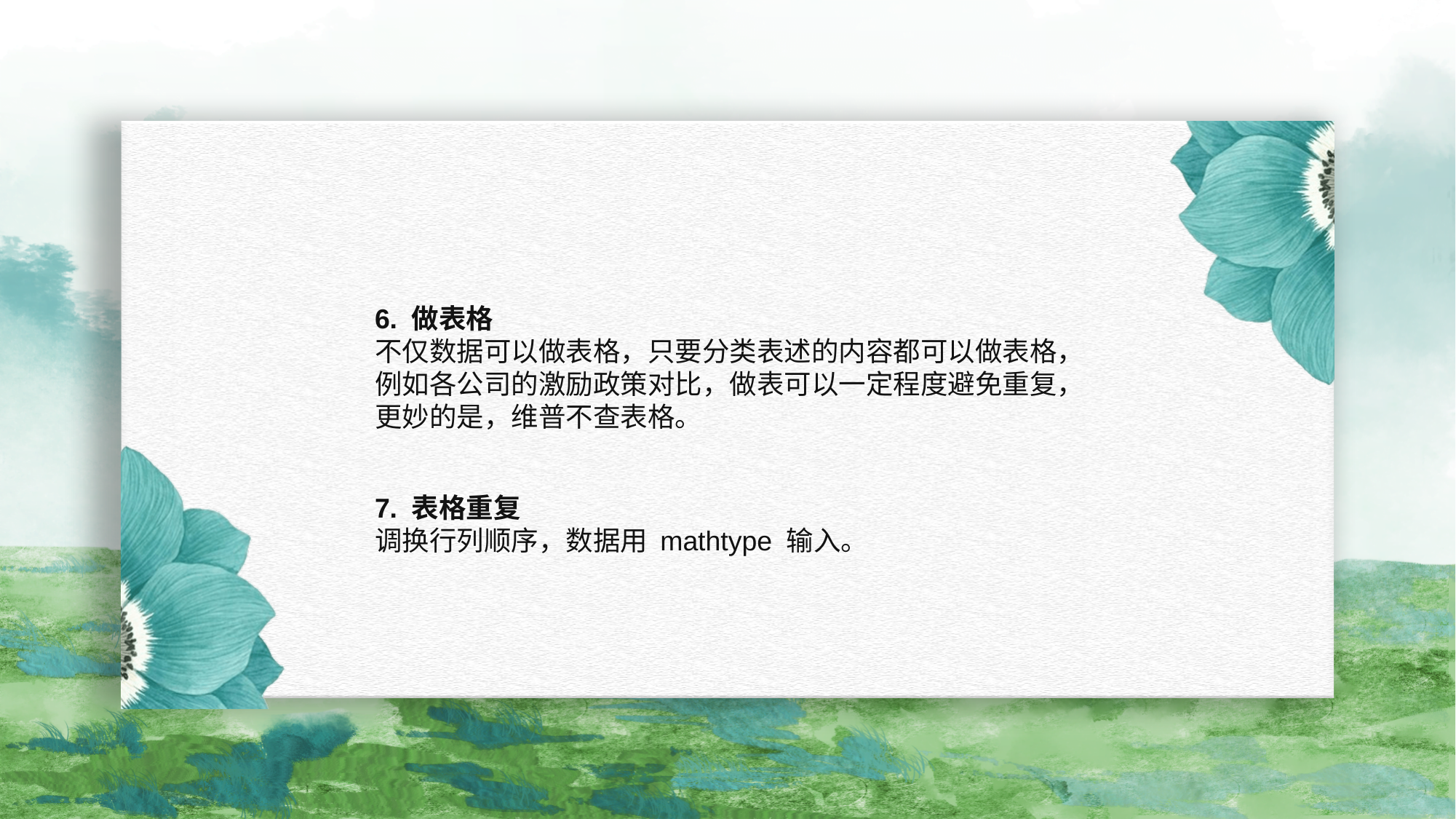

6. 做表格
不仅数据可以做表格，只要分类表述的内容都可以做表格，例如各公司的激励政策对比，做表可以一定程度避免重复，更妙的是，维普不查表格。
7. 表格重复
调换行列顺序，数据用 mathtype 输入。